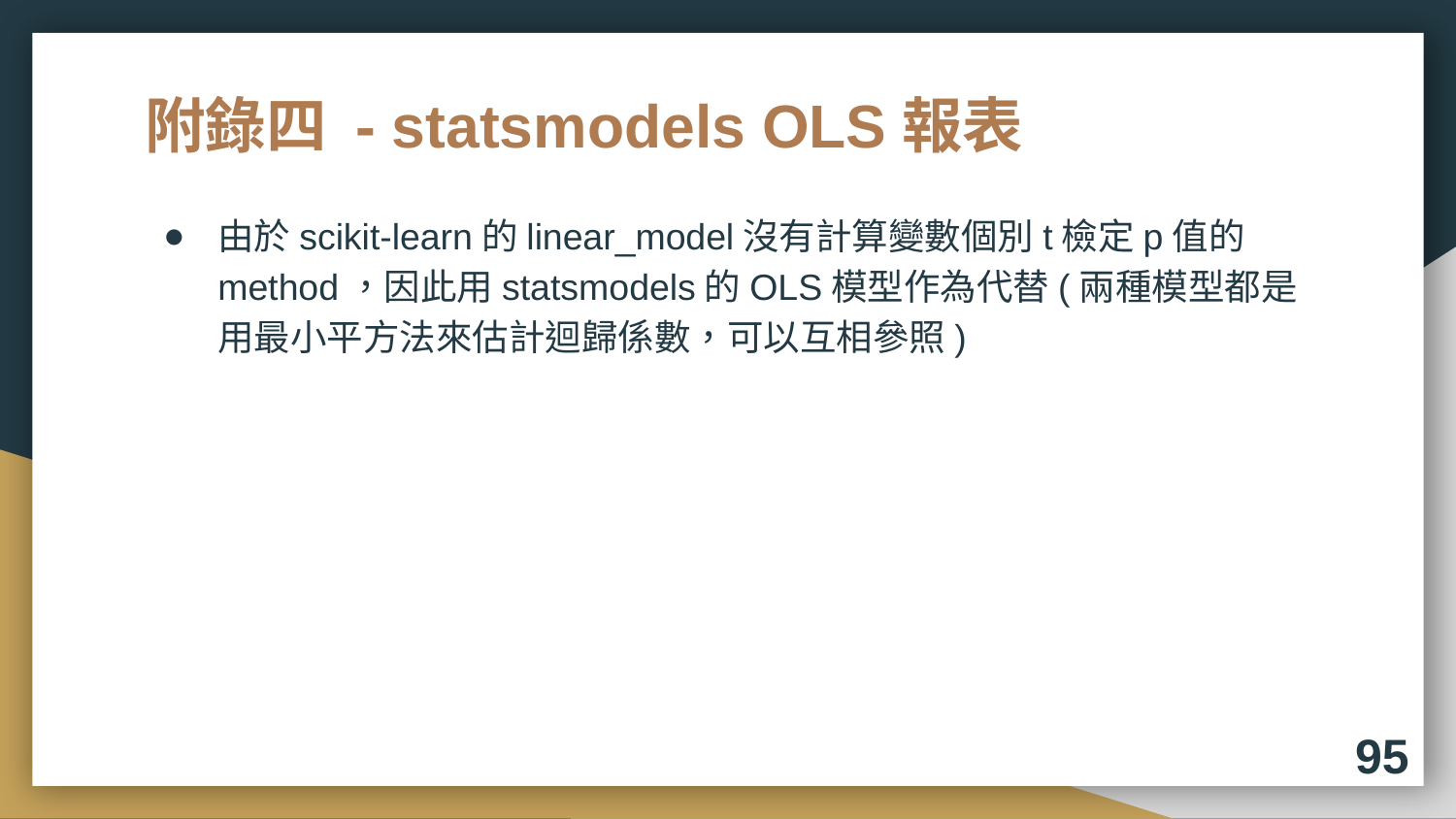

# 附錄四 - statsmodels OLS報表
由於scikit-learn的linear_model沒有計算變數個別t檢定p值的method，因此用statsmodels的OLS模型作為代替(兩種模型都是用最小平方法來估計迴歸係數，可以互相參照)
95